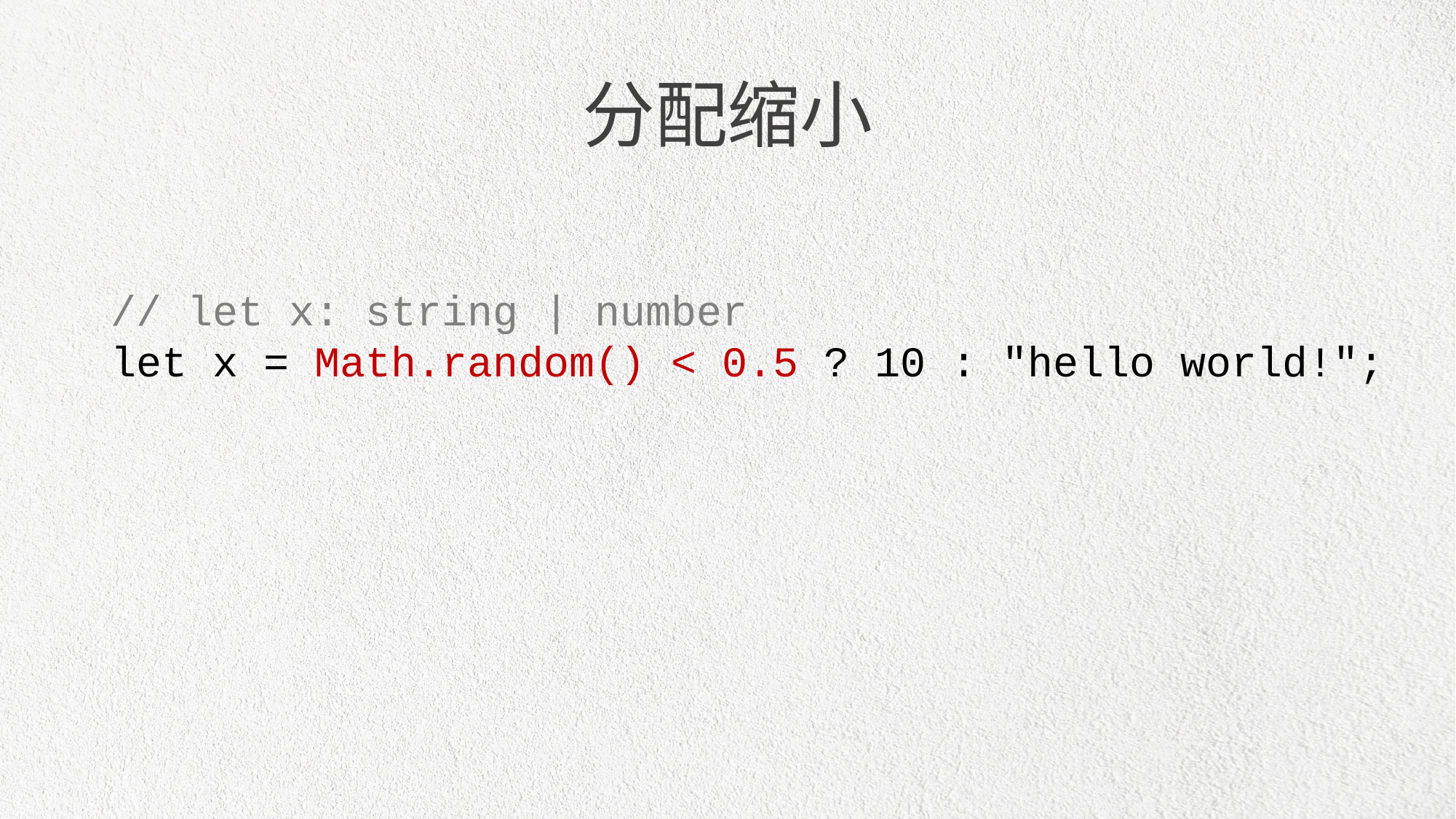

分配缩小
// let x: string | number
let x = Math.random() < 0.5 ? 10 : "hello world!";